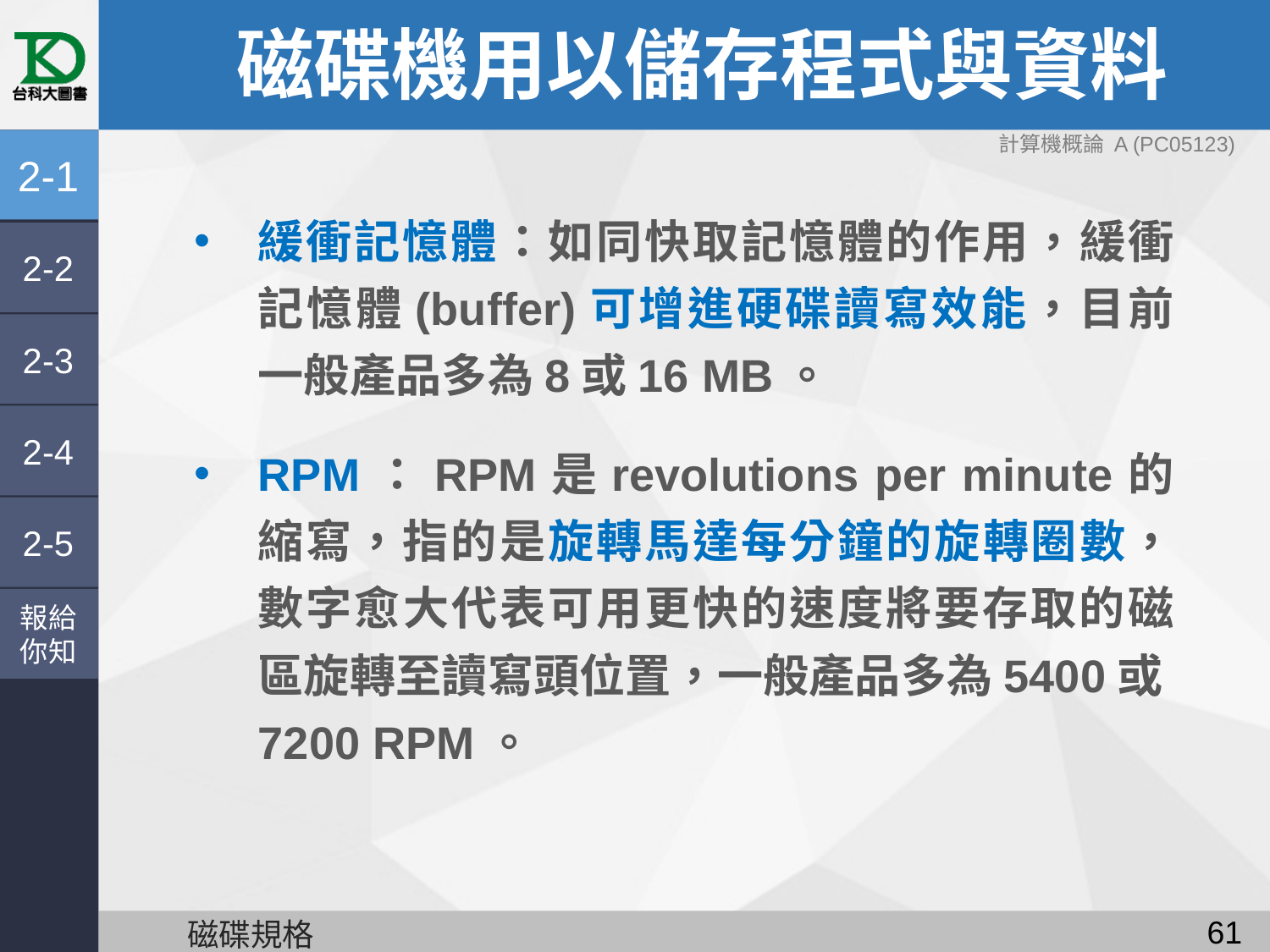

# 磁碟機用以儲存程式與資料
計算機概論 A (PC05123)
2-1
緩衝記憶體：如同快取記憶體的作用，緩衝記憶體(buffer)可增進硬碟讀寫效能，目前一般產品多為8或16 MB。
RPM：RPM是revolutions per minute的縮寫，指的是旋轉馬達每分鐘的旋轉圈數，數字愈大代表可用更快的速度將要存取的磁區旋轉至讀寫頭位置，一般產品多為5400或7200 RPM。
2-2
2-3
2-4
2-5
報給
你知
61
磁碟規格